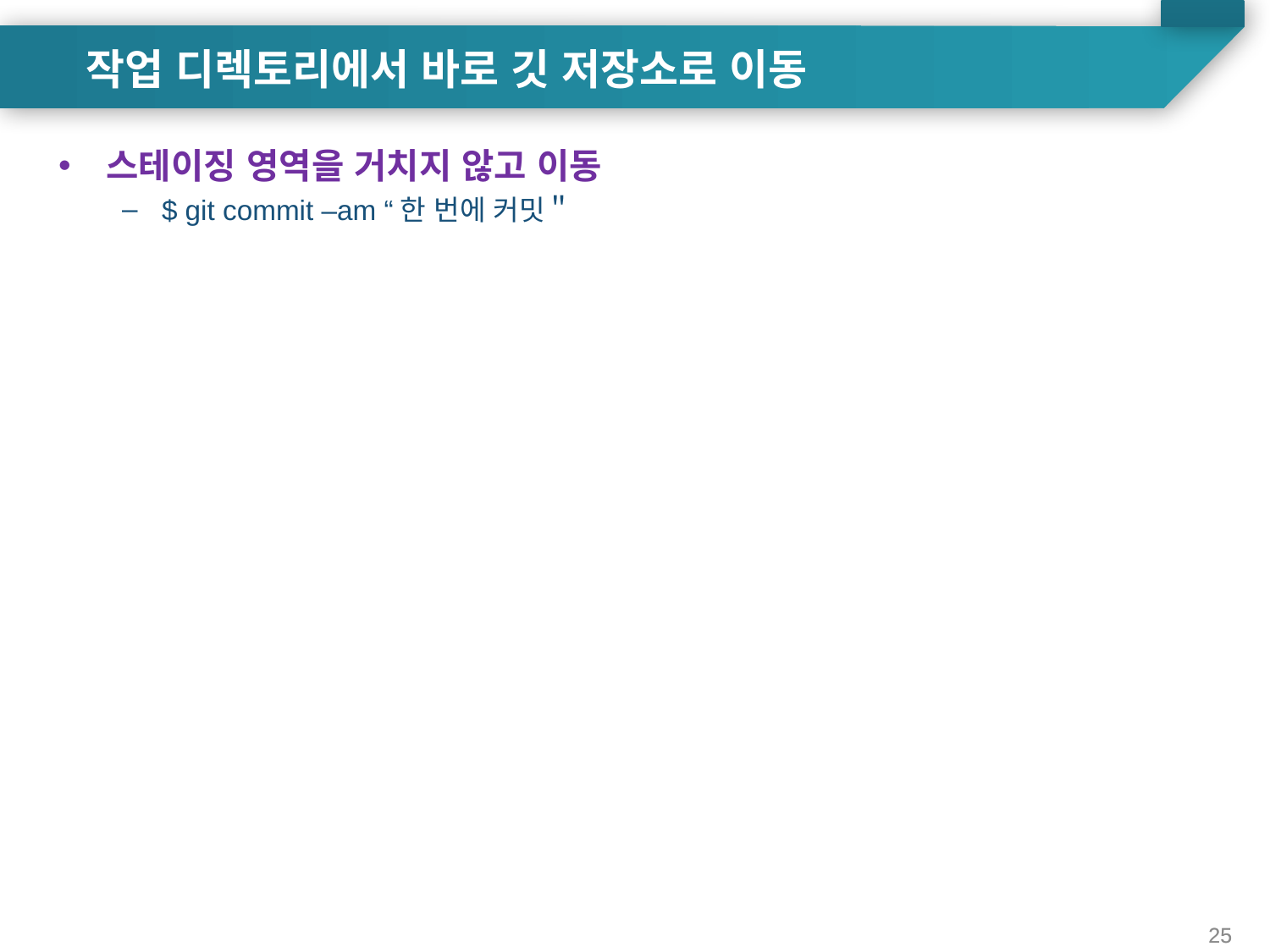

작업 디렉토리에서 바로 깃 저장소로 이동
스테이징 영역을 거치지 않고 이동
$ git commit –am “한 번에 커밋＂
25